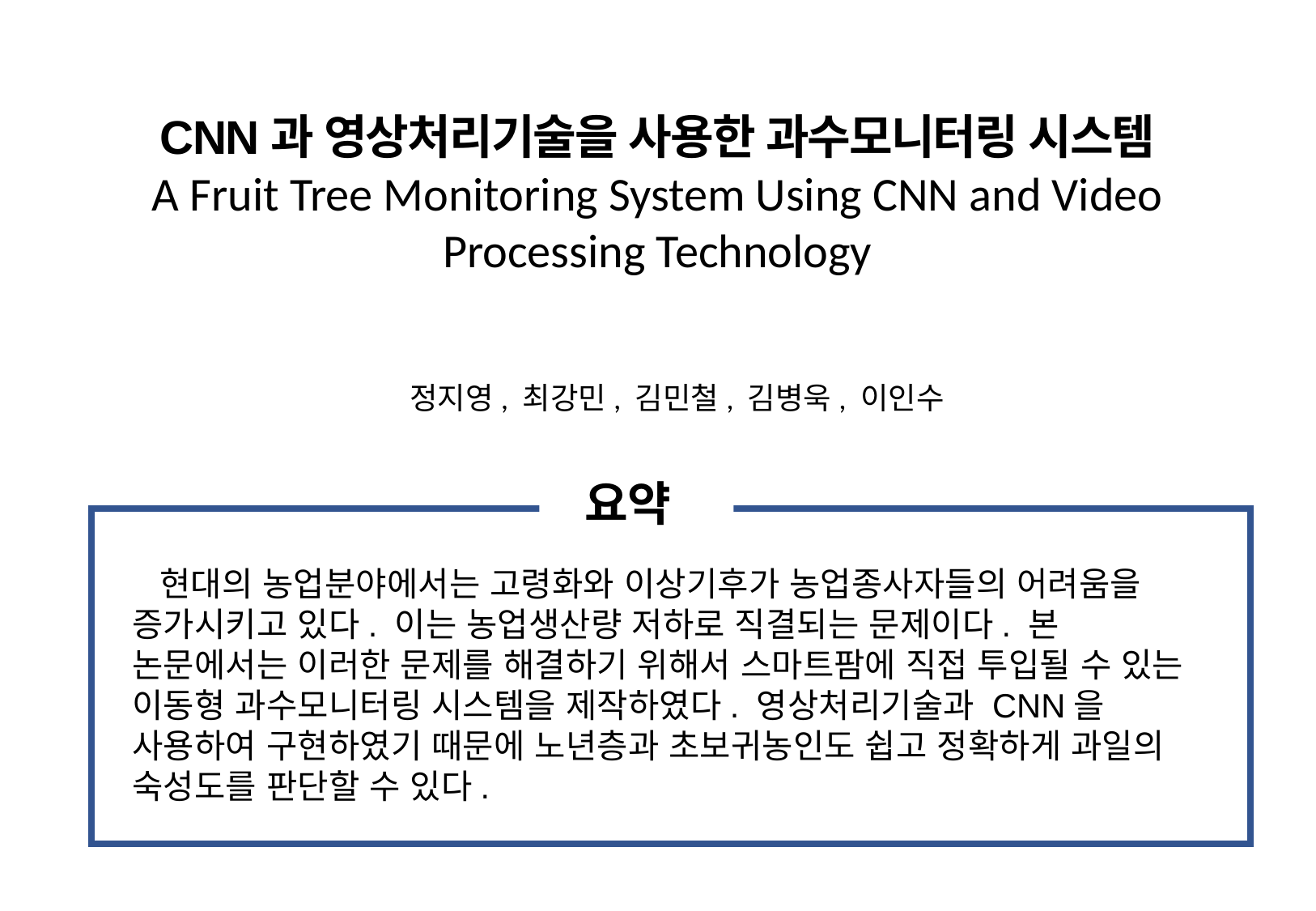

CNN과 영상처리기술을 사용한 과수모니터링 시스템
A Fruit Tree Monitoring System Using CNN and Video Processing Technology
정지영, 최강민, 김민철, 김병욱, 이인수

요약

  현대의 농업분야에서는 고령화와 이상기후가 농업종사자들의 어려움을 증가시키고 있다. 이는 농업생산량 저하로 직결되는 문제이다. 본 논문에서는 이러한 문제를 해결하기 위해서 스마트팜에 직접 투입될 수 있는 이동형 과수모니터링 시스템을 제작하였다. 영상처리기술과 CNN을 사용하여 구현하였기 때문에 노년층과 초보귀농인도 쉽고 정확하게 과일의 숙성도를 판단할 수 있다.